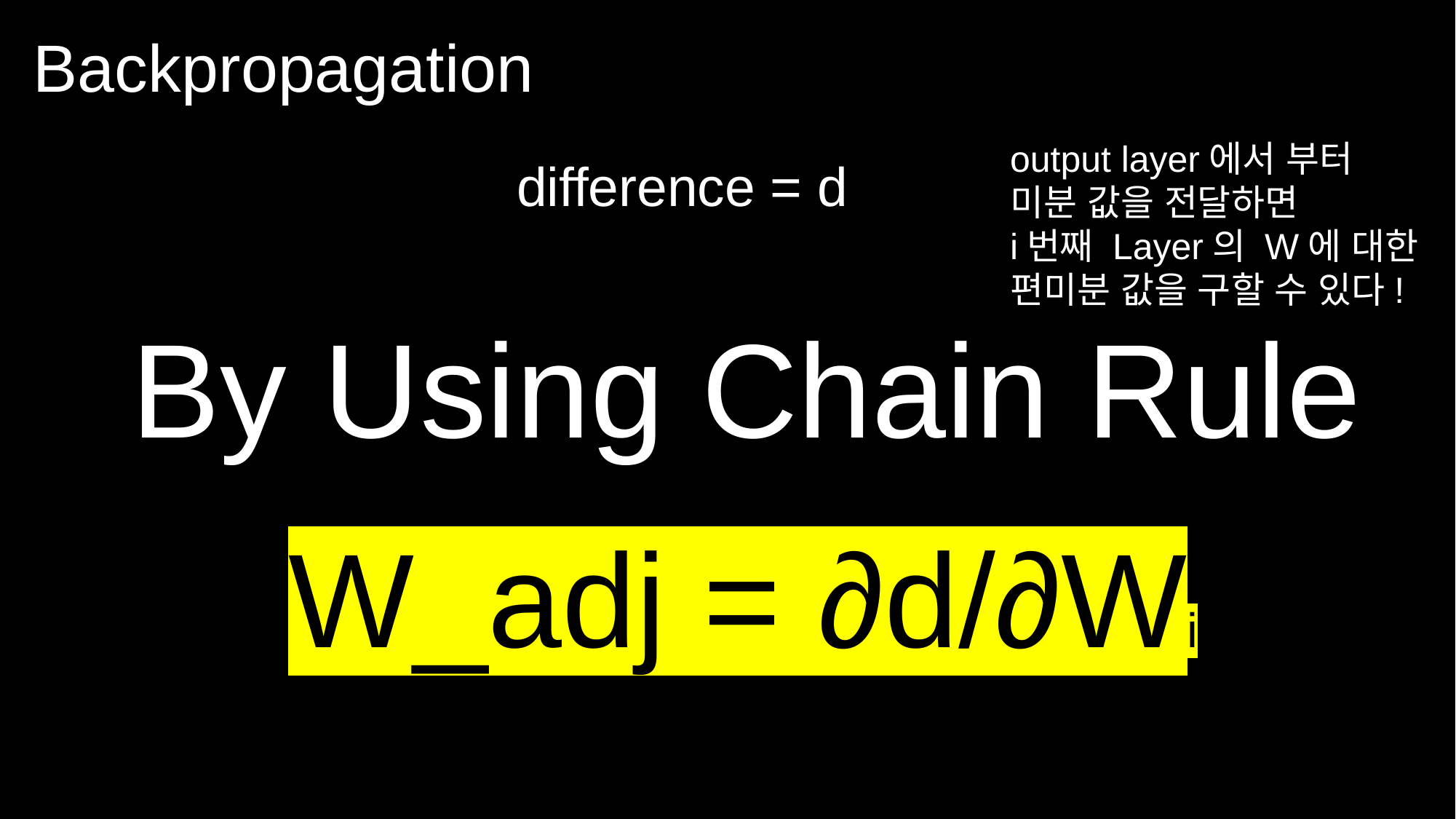

Backpropagation
output layer에서 부터
미분 값을 전달하면
i번째 Layer의 W에 대한
편미분 값을 구할 수 있다!
difference = d
By Using Chain Rule
W_adj = ∂d/∂Wi